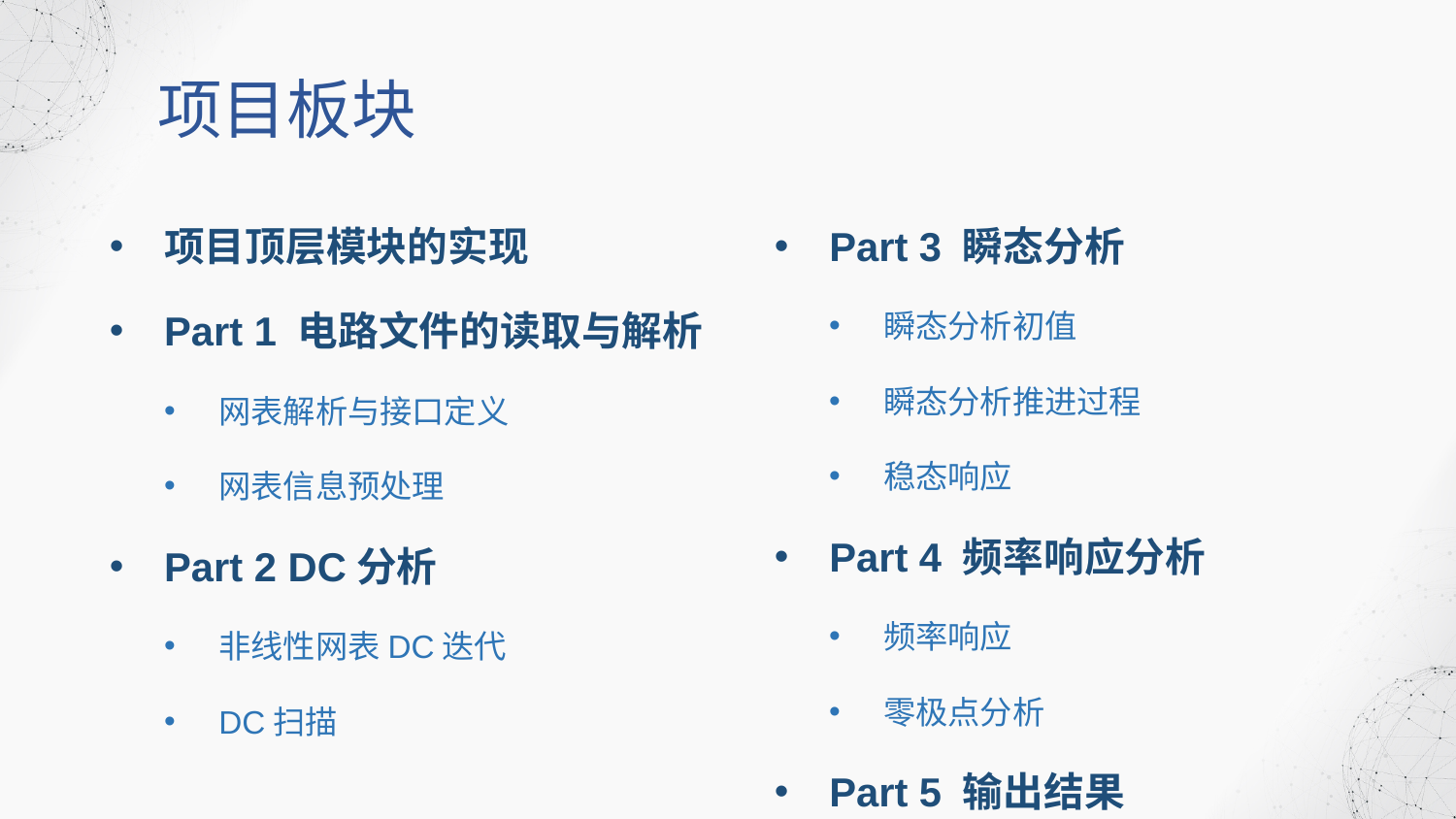

项目板块
项目顶层模块的实现
Part 1 电路文件的读取与解析
网表解析与接口定义
网表信息预处理
Part 2 DC分析
非线性网表DC迭代
DC扫描
Part 3 瞬态分析
瞬态分析初值
瞬态分析推进过程
稳态响应
Part 4 频率响应分析
频率响应
零极点分析
Part 5 输出结果